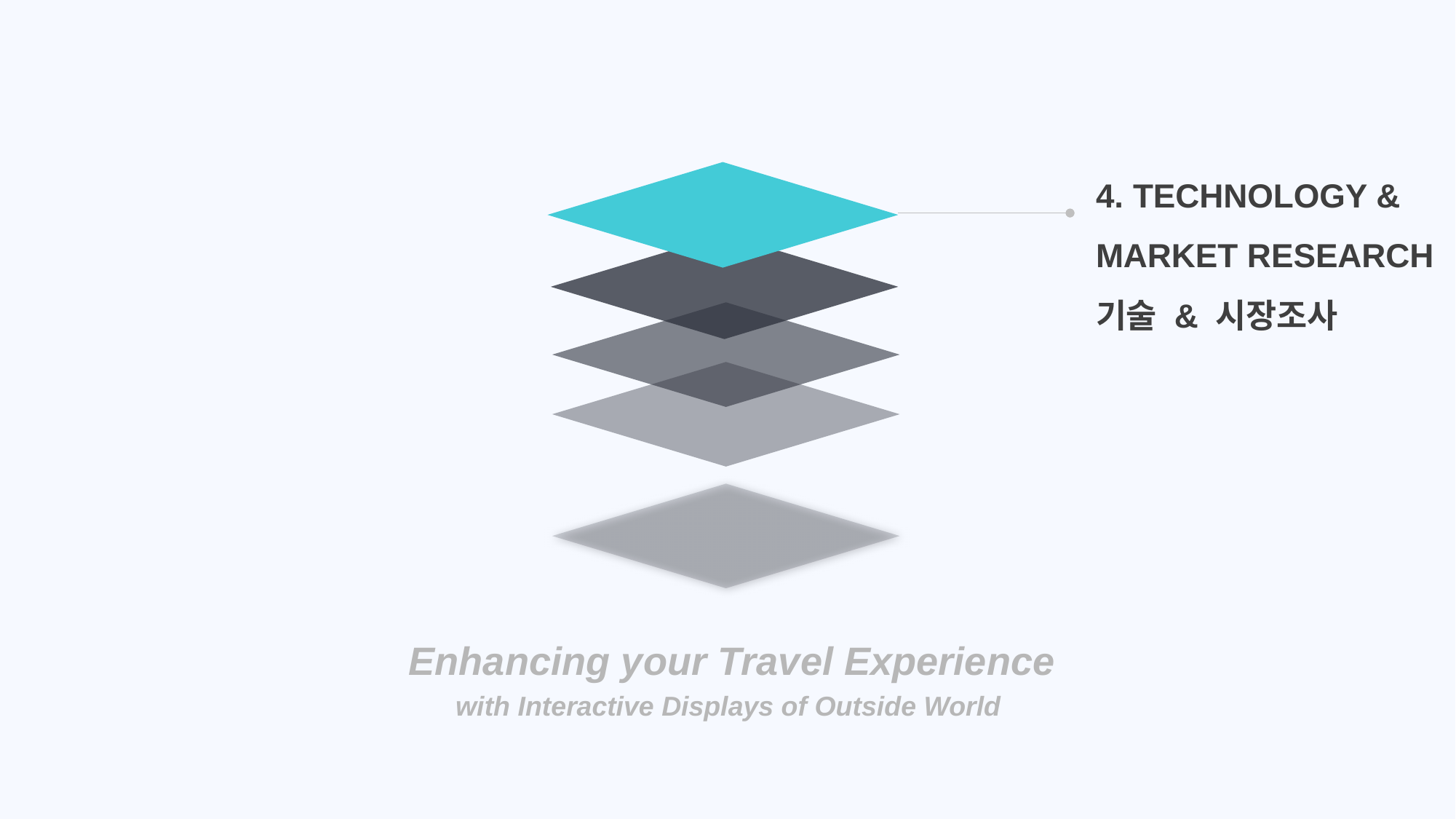

4. TECHNOLOGY &
MARKET RESEARCH
기술 & 시장조사

Enhancing your Travel Experience
with Interactive Displays of Outside World